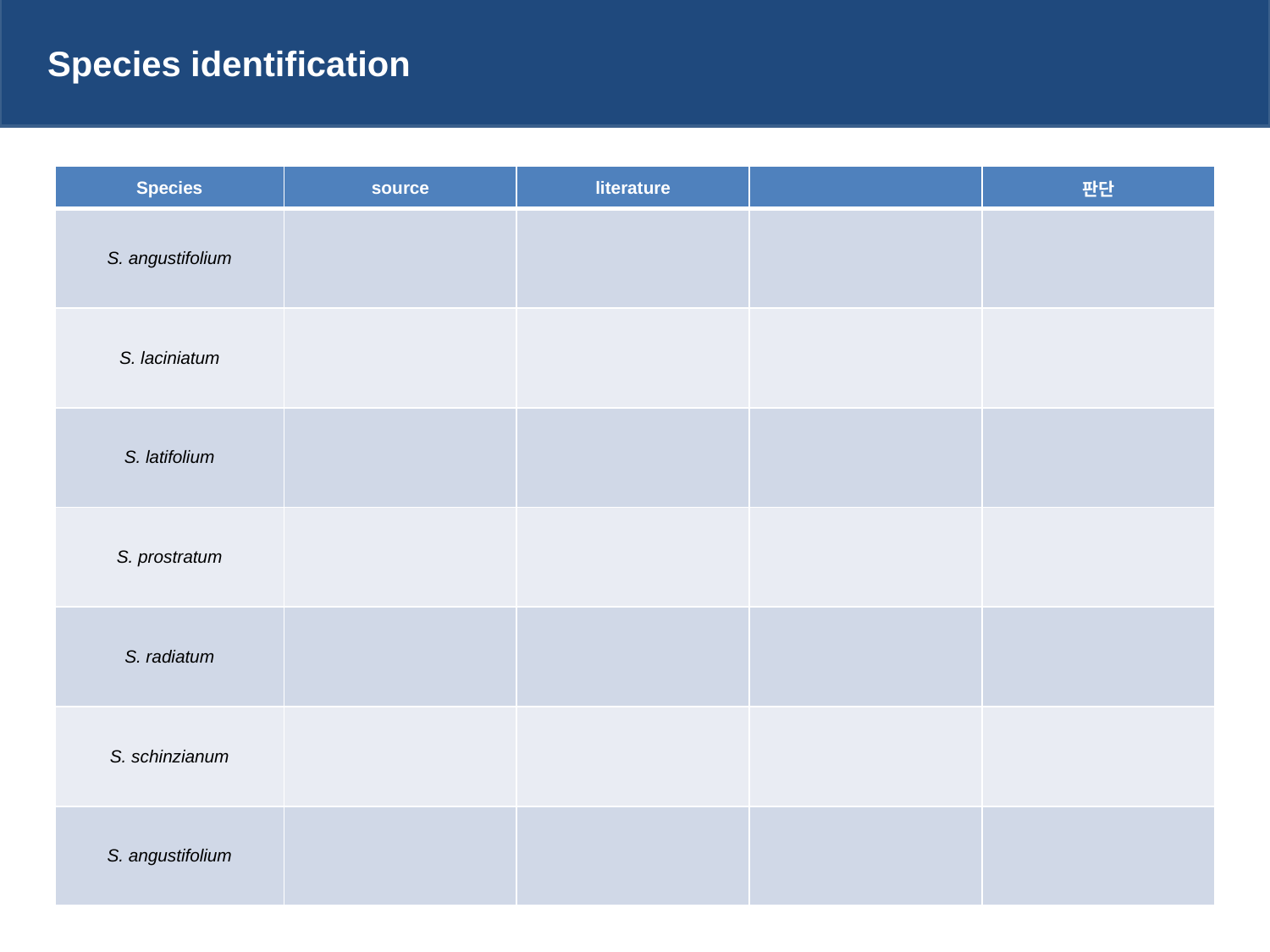

Species identification
| Species | source | literature |  | 판단 |
| --- | --- | --- | --- | --- |
| S. angustifolium |  |  |  |  |
| S. laciniatum |  |  |  |  |
| S. latifolium |  |  |  |  |
| S. prostratum |  |  |  |  |
| S. radiatum |  |  |  |  |
| S. schinzianum |  |  |  |  |
| S. angustifolium |  |  |  |  |